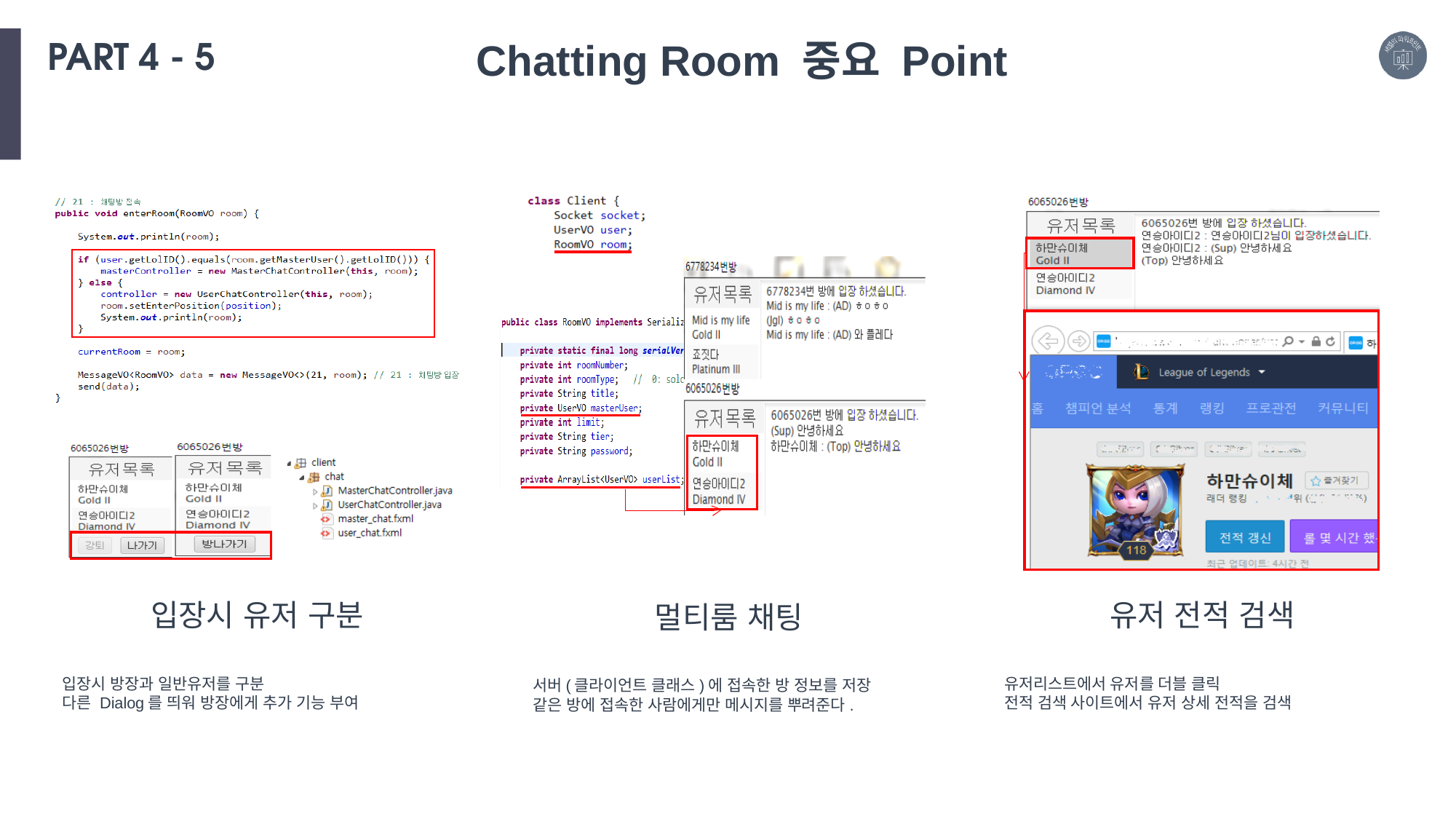

PART 4 - 5
Chatting Room 중요 Point

입장시 유저 구분
입장시 방장과 일반유저를 구분
다른 Dialog를 띄워 방장에게 추가 기능 부여

멀티룸 채팅
서버(클라이언트 클래스)에 접속한 방 정보를 저장
같은 방에 접속한 사람에게만 메시지를 뿌려준다.

유저 전적 검색
유저리스트에서 유저를 더블 클릭
전적 검색 사이트에서 유저 상세 전적을 검색